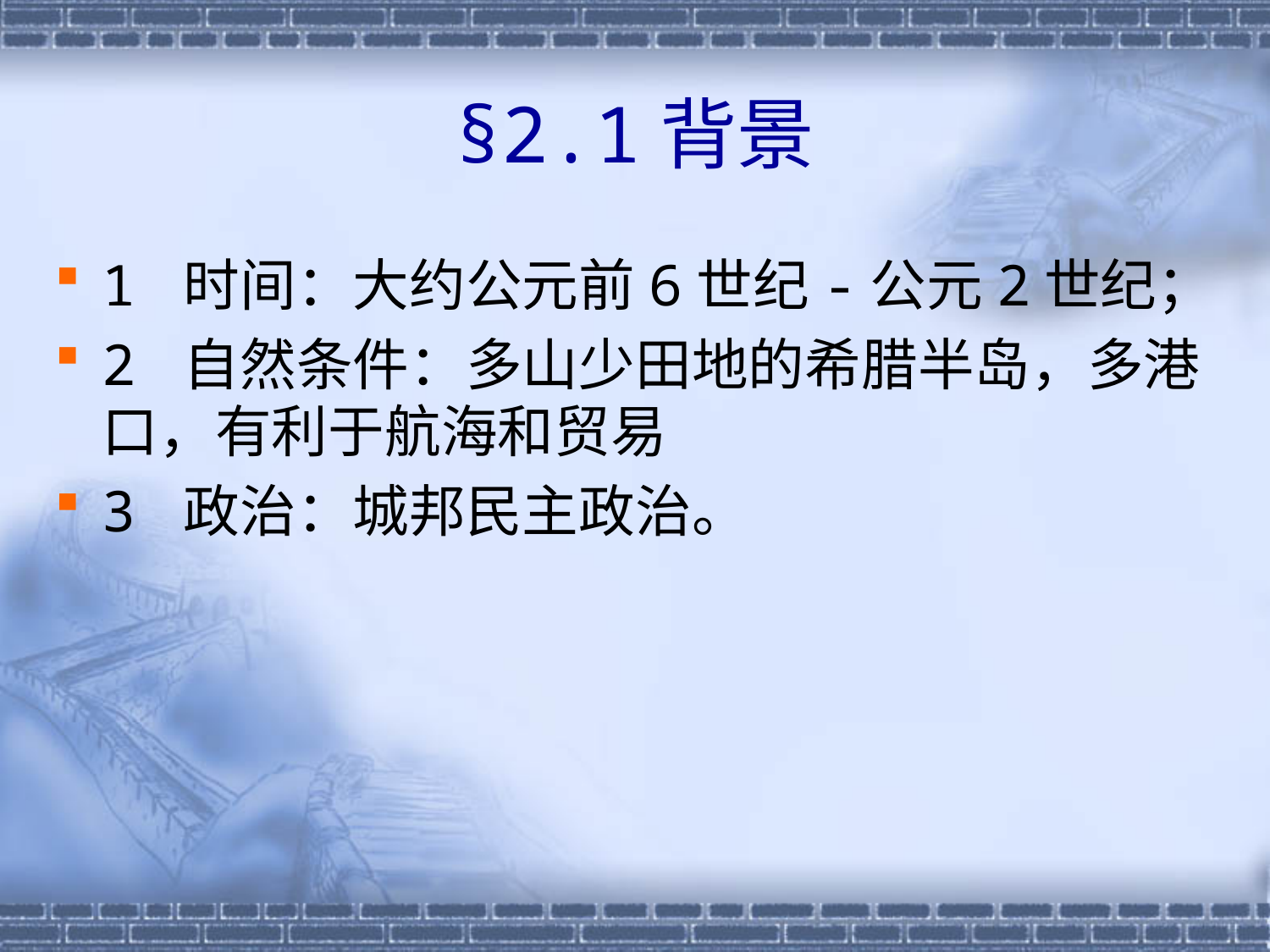

# §2.1背景
1 时间：大约公元前6世纪-公元2世纪；
2 自然条件：多山少田地的希腊半岛，多港口，有利于航海和贸易
3 政治：城邦民主政治。